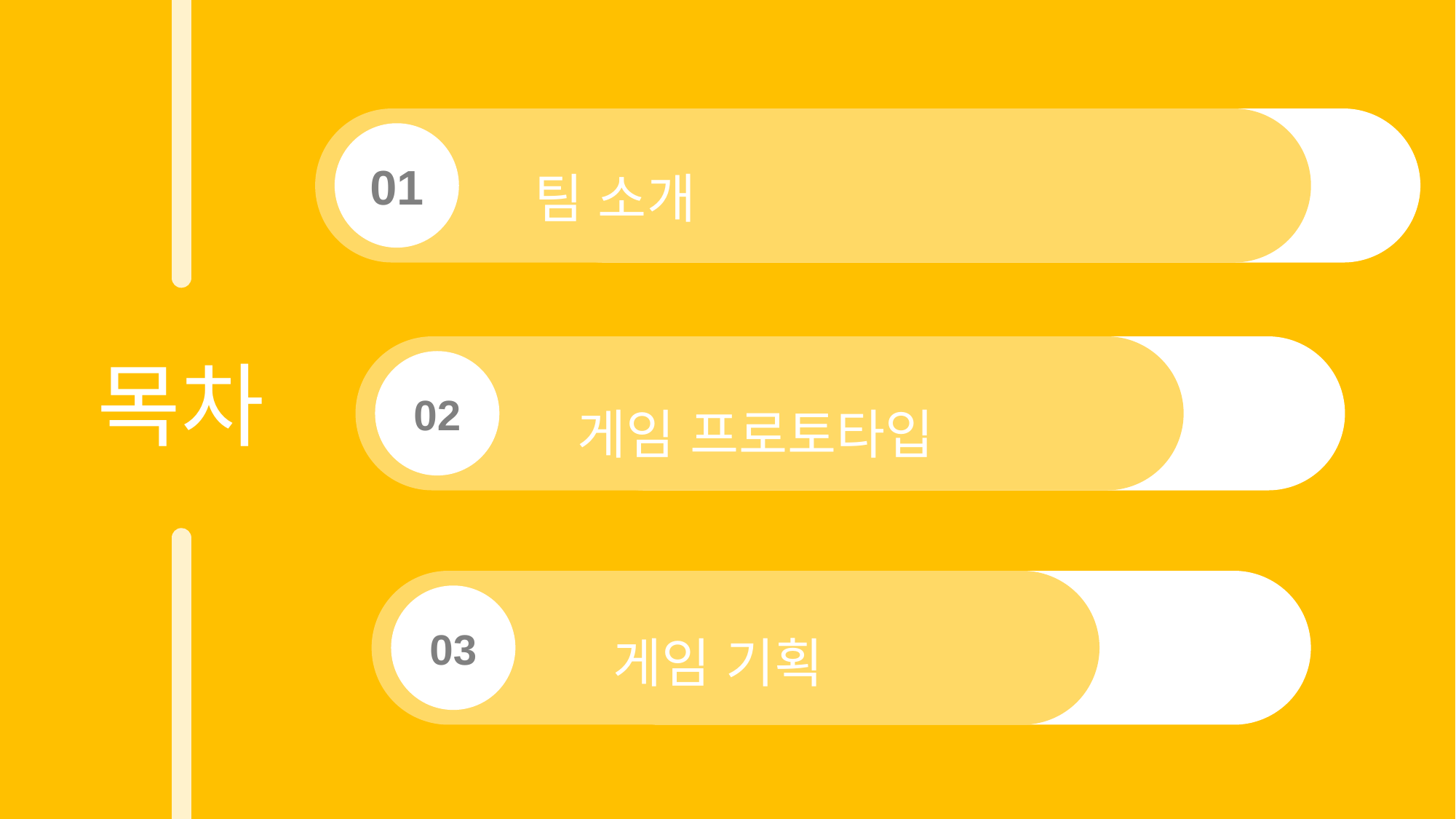

01
팀 소개

목차
02
게임 프로토타입

03
게임 기획